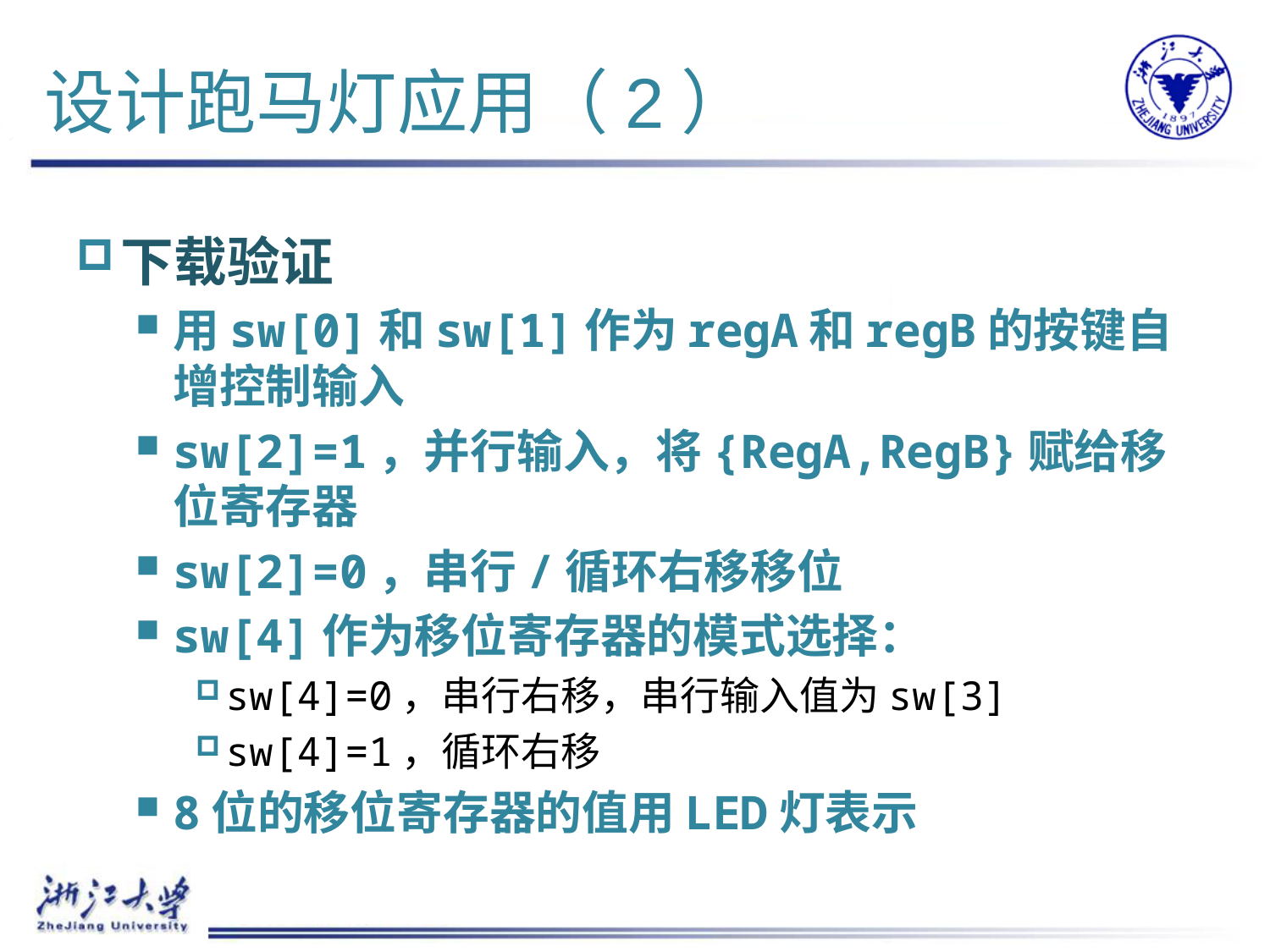

# 设计跑马灯应用（2）
下载验证
用sw[0]和sw[1]作为regA和regB的按键自增控制输入
sw[2]=1，并行输入，将{RegA,RegB}赋给移位寄存器
sw[2]=0，串行/循环右移移位
sw[4]作为移位寄存器的模式选择：
sw[4]=0，串行右移，串行输入值为sw[3]
sw[4]=1，循环右移
8位的移位寄存器的值用LED灯表示